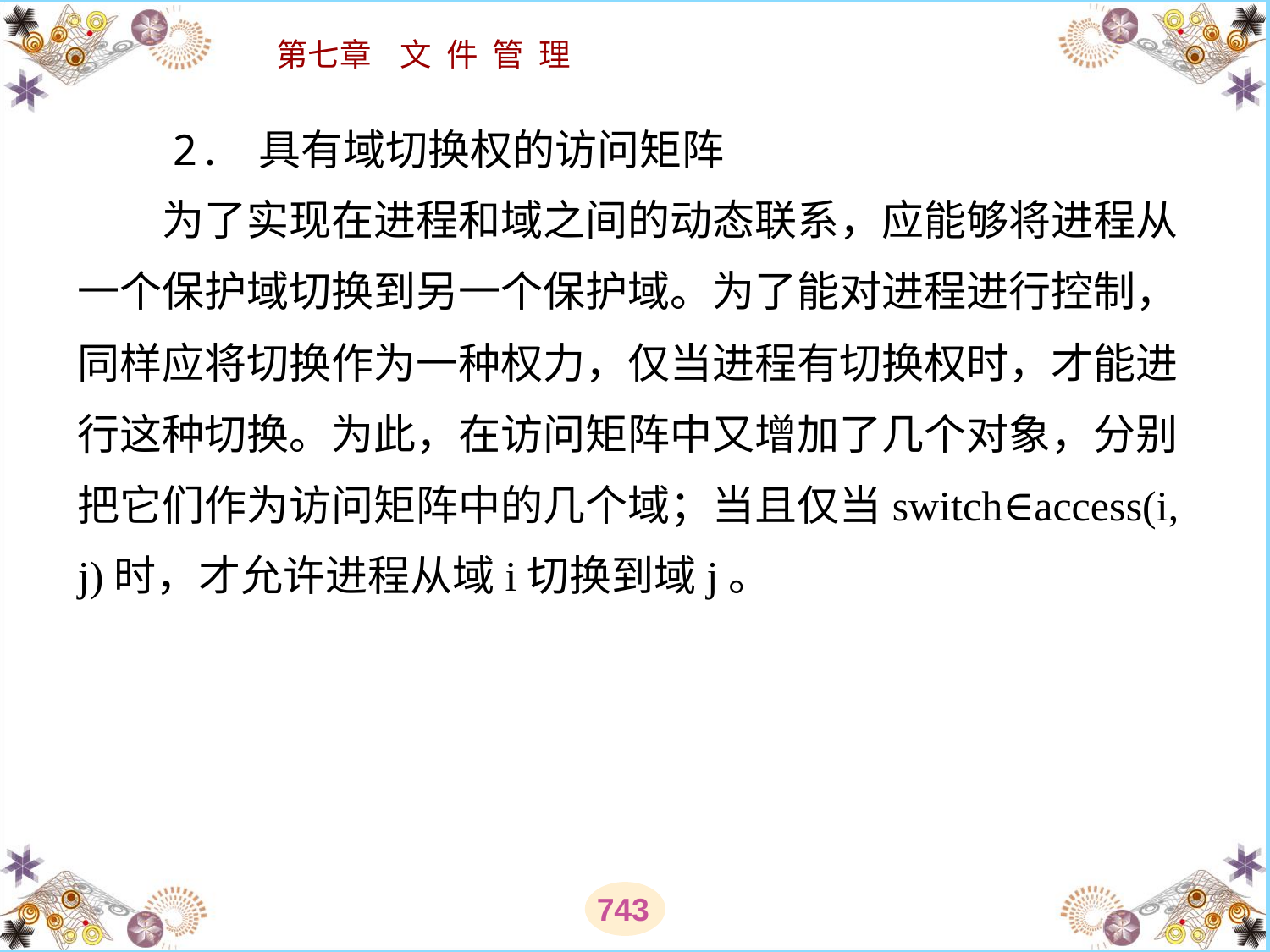

# 2. 具有域切换权的访问矩阵 　　为了实现在进程和域之间的动态联系，应能够将进程从一个保护域切换到另一个保护域。为了能对进程进行控制，同样应将切换作为一种权力，仅当进程有切换权时，才能进行这种切换。为此，在访问矩阵中又增加了几个对象，分别把它们作为访问矩阵中的几个域；当且仅当switch∈access(i, j)时，才允许进程从域i切换到域j。